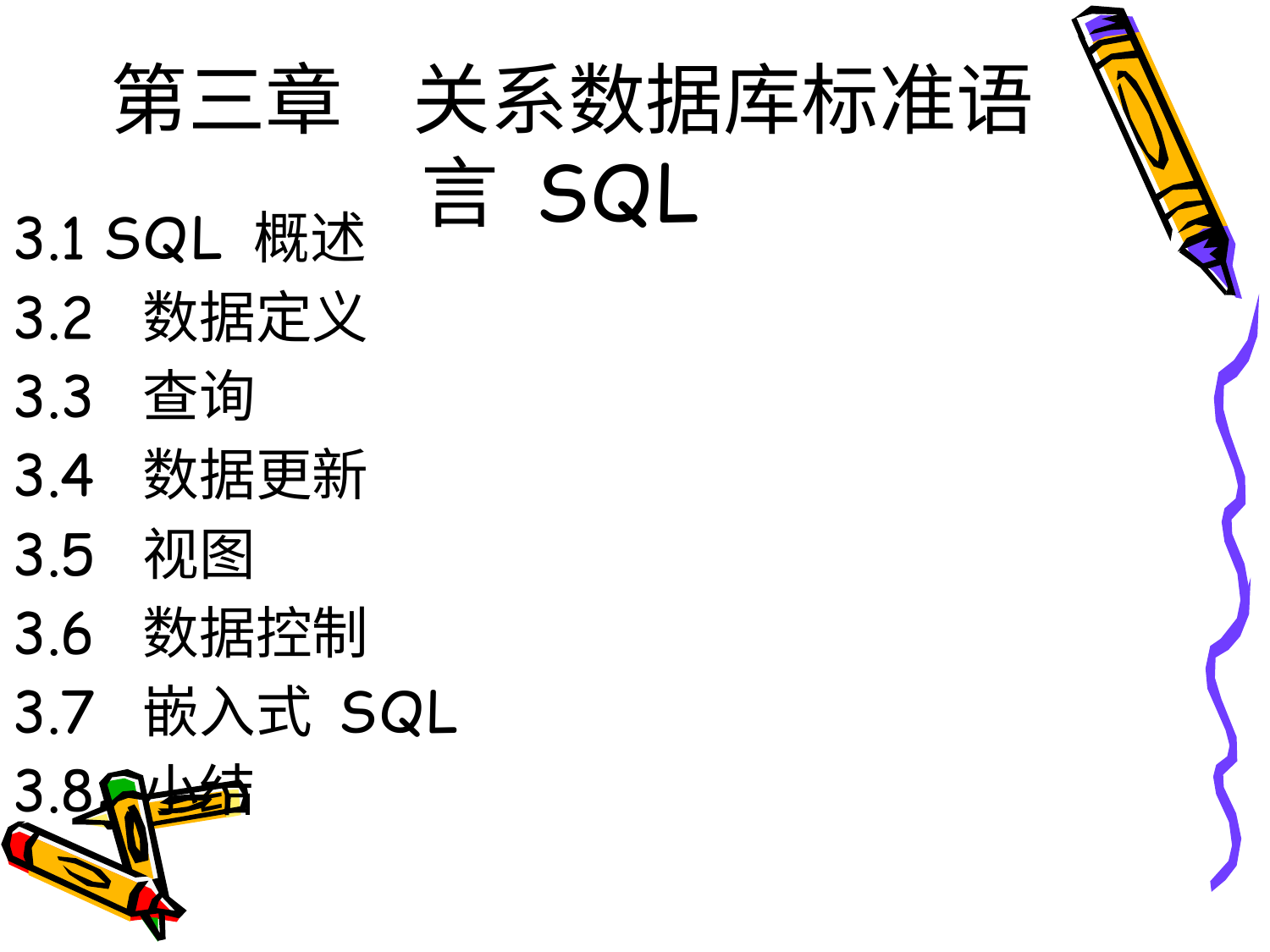

# 第三章    关系数据库标准语言 SQL
3.1 SQL 概述
3.2  数据定义
3.3  查询
3.4  数据更新
3.5  视图
3.6  数据控制
3.7  嵌入式 SQL
3.8  小结